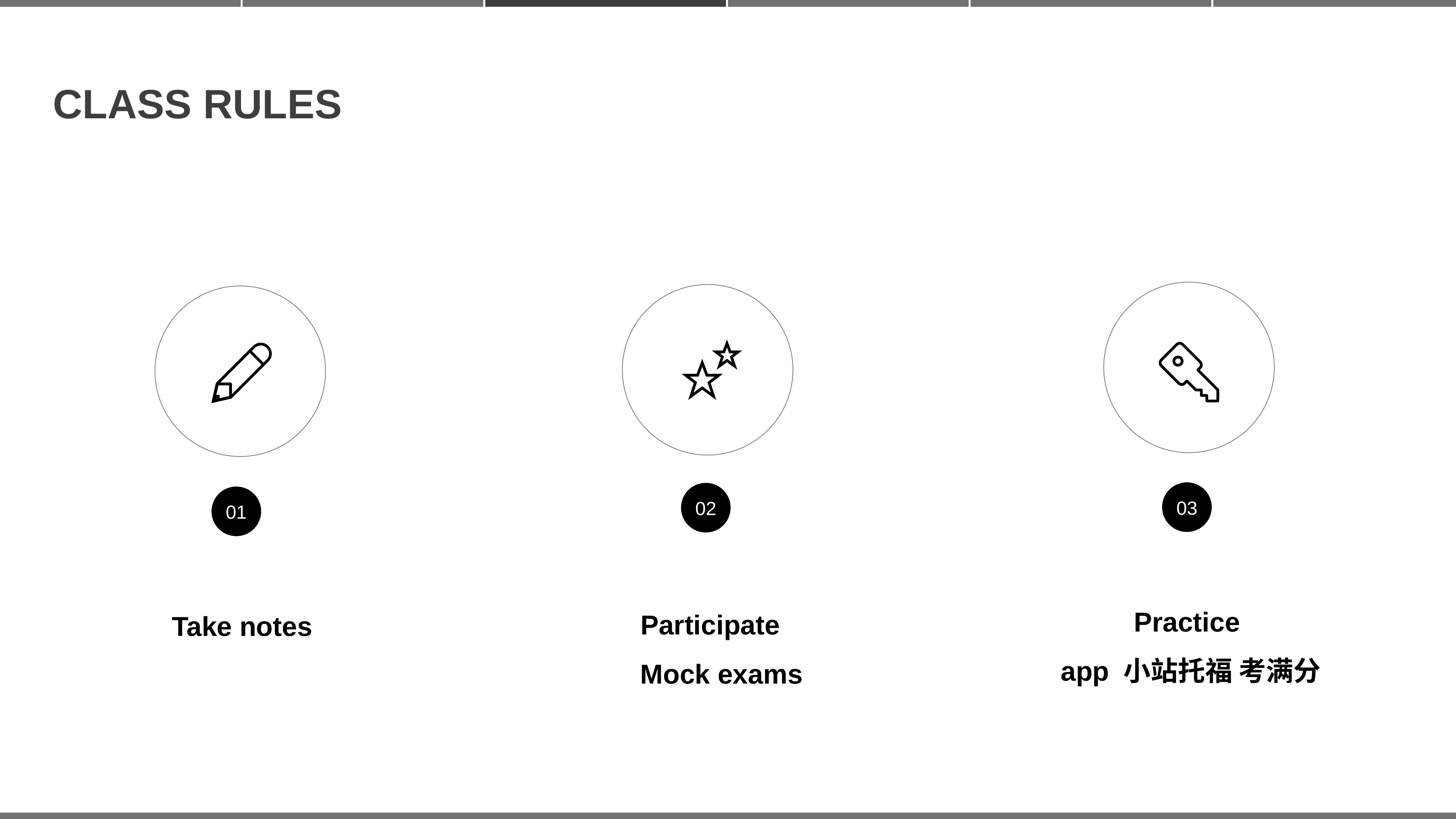

CLASS RULES

03
Practice
 app 小站托福 考满分

02
Participate
   Mock exams

01

Take notes